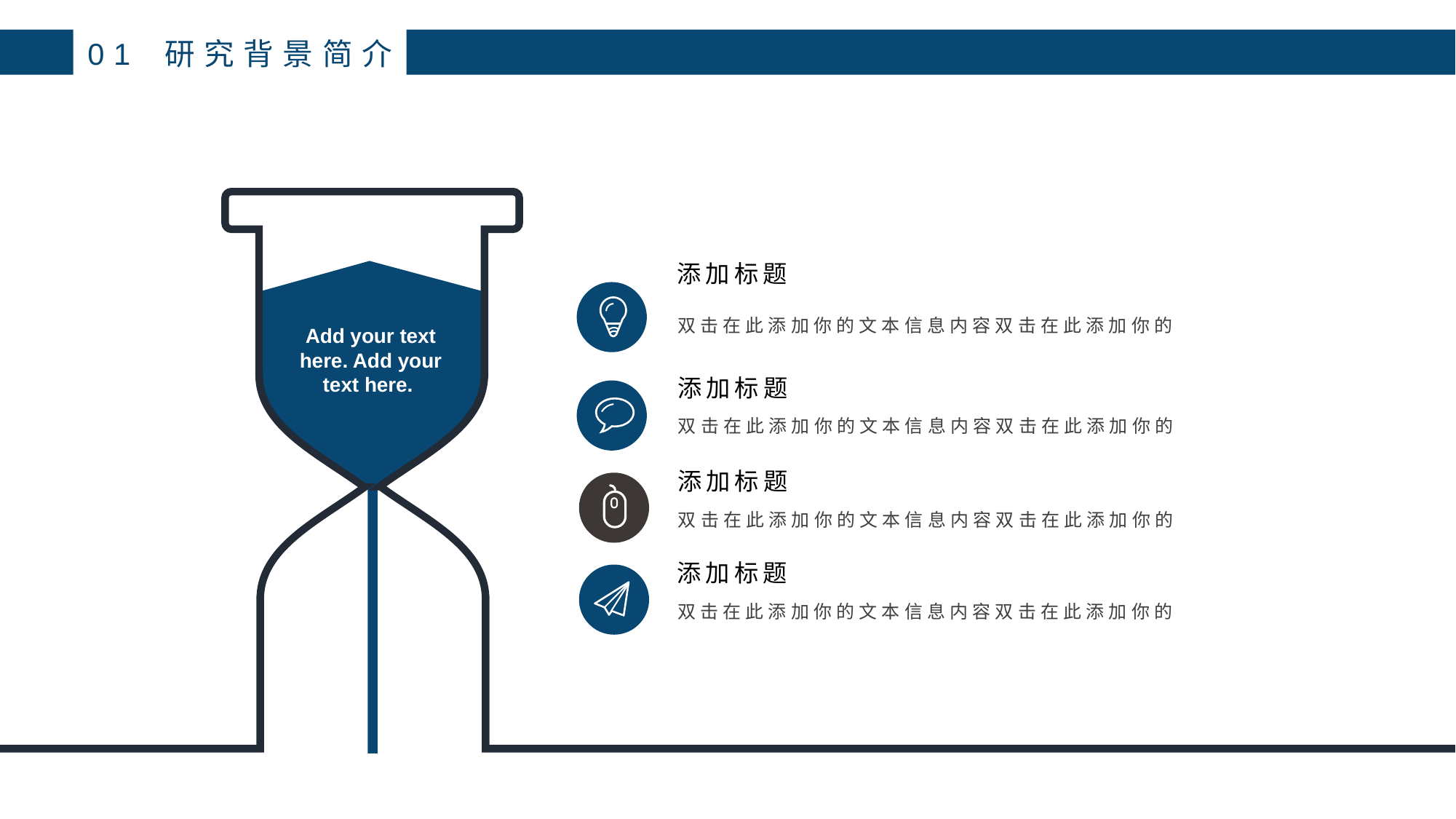

01 研究背景简介

添加标题

双击在此添加你的文本信息内容双击在此添加你的
Add your text here. Add your text here.
添加标题

双击在此添加你的文本信息内容双击在此添加你的
添加标题

双击在此添加你的文本信息内容双击在此添加你的
添加标题

双击在此添加你的文本信息内容双击在此添加你的